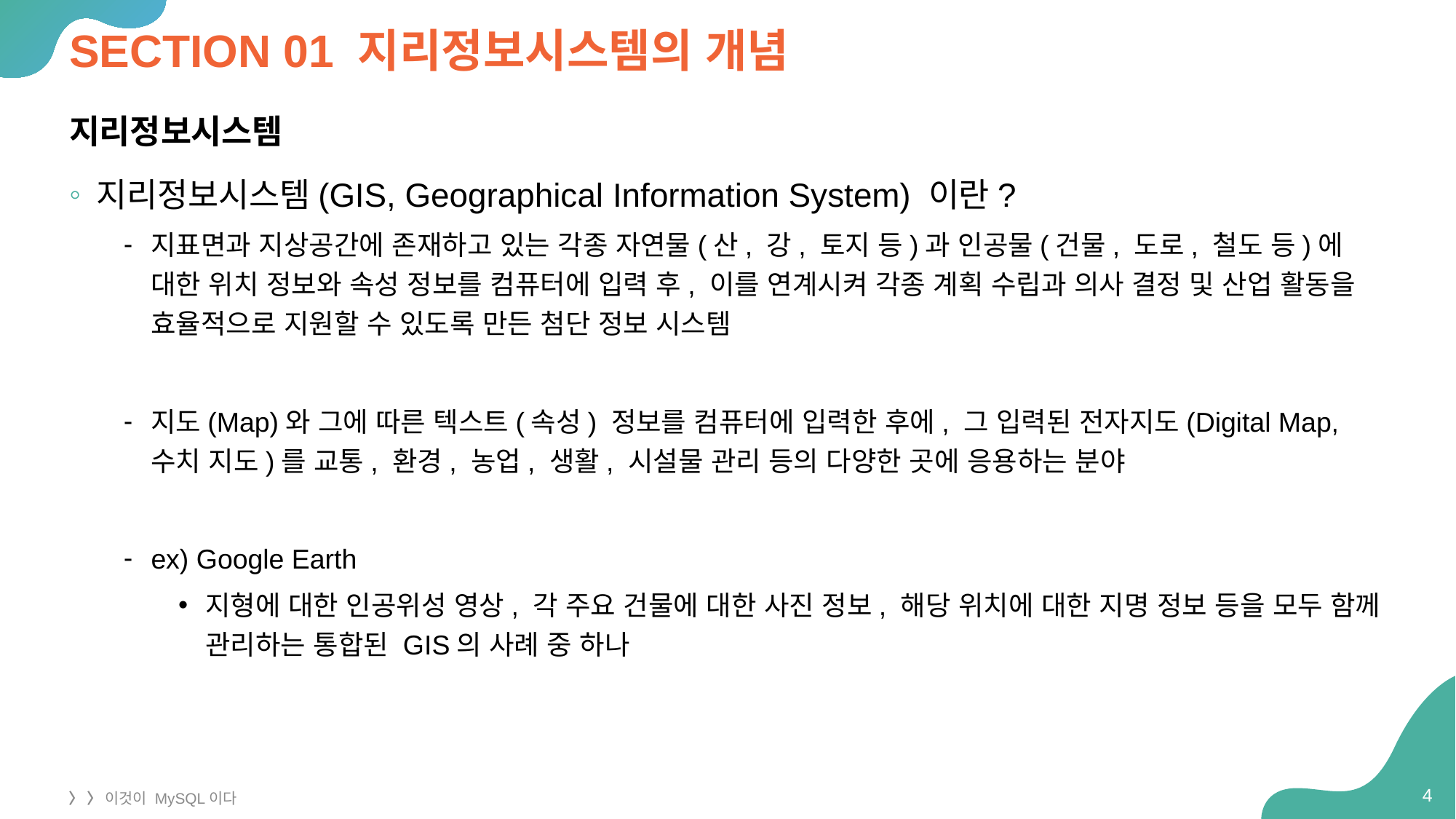

# SECTION 01 지리정보시스템의 개념
지리정보시스템
지리정보시스템(GIS, Geographical Information System) 이란?
지표면과 지상공간에 존재하고 있는 각종 자연물(산, 강, 토지 등)과 인공물(건물, 도로, 철도 등)에 대한 위치 정보와 속성 정보를 컴퓨터에 입력 후, 이를 연계시켜 각종 계획 수립과 의사 결정 및 산업 활동을 효율적으로 지원할 수 있도록 만든 첨단 정보 시스템

지도(Map)와 그에 따른 텍스트(속성) 정보를 컴퓨터에 입력한 후에, 그 입력된 전자지도(Digital Map, 수치 지도)를 교통, 환경, 농업, 생활, 시설물 관리 등의 다양한 곳에 응용하는 분야

ex) Google Earth
지형에 대한 인공위성 영상, 각 주요 건물에 대한 사진 정보, 해당 위치에 대한 지명 정보 등을 모두 함께 관리하는 통합된 GIS의 사례 중 하나
4
〉 〉 이것이 MySQL이다